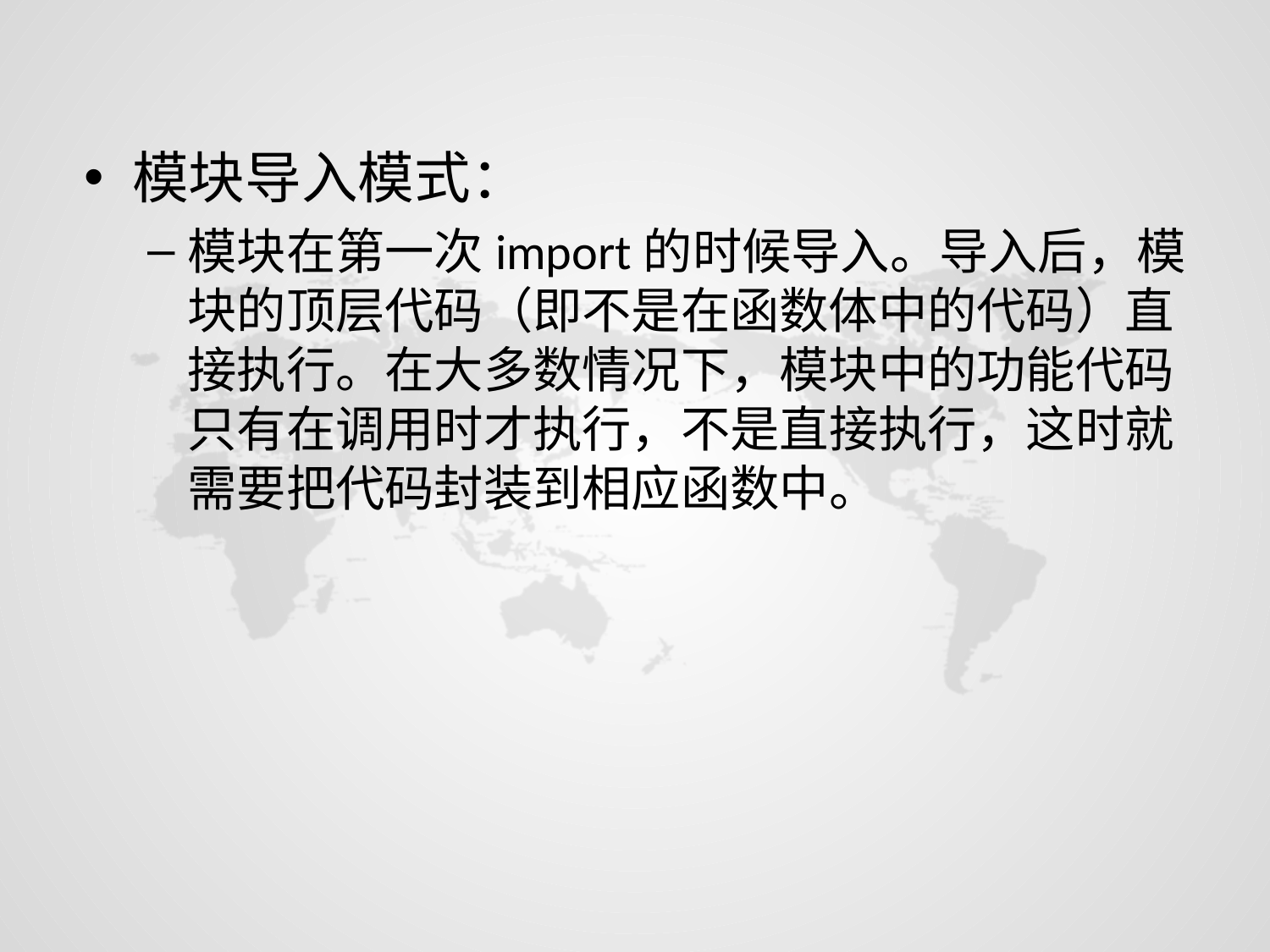

模块导入模式：
模块在第一次import的时候导入。导入后，模块的顶层代码（即不是在函数体中的代码）直接执行。在大多数情况下，模块中的功能代码只有在调用时才执行，不是直接执行，这时就需要把代码封装到相应函数中。